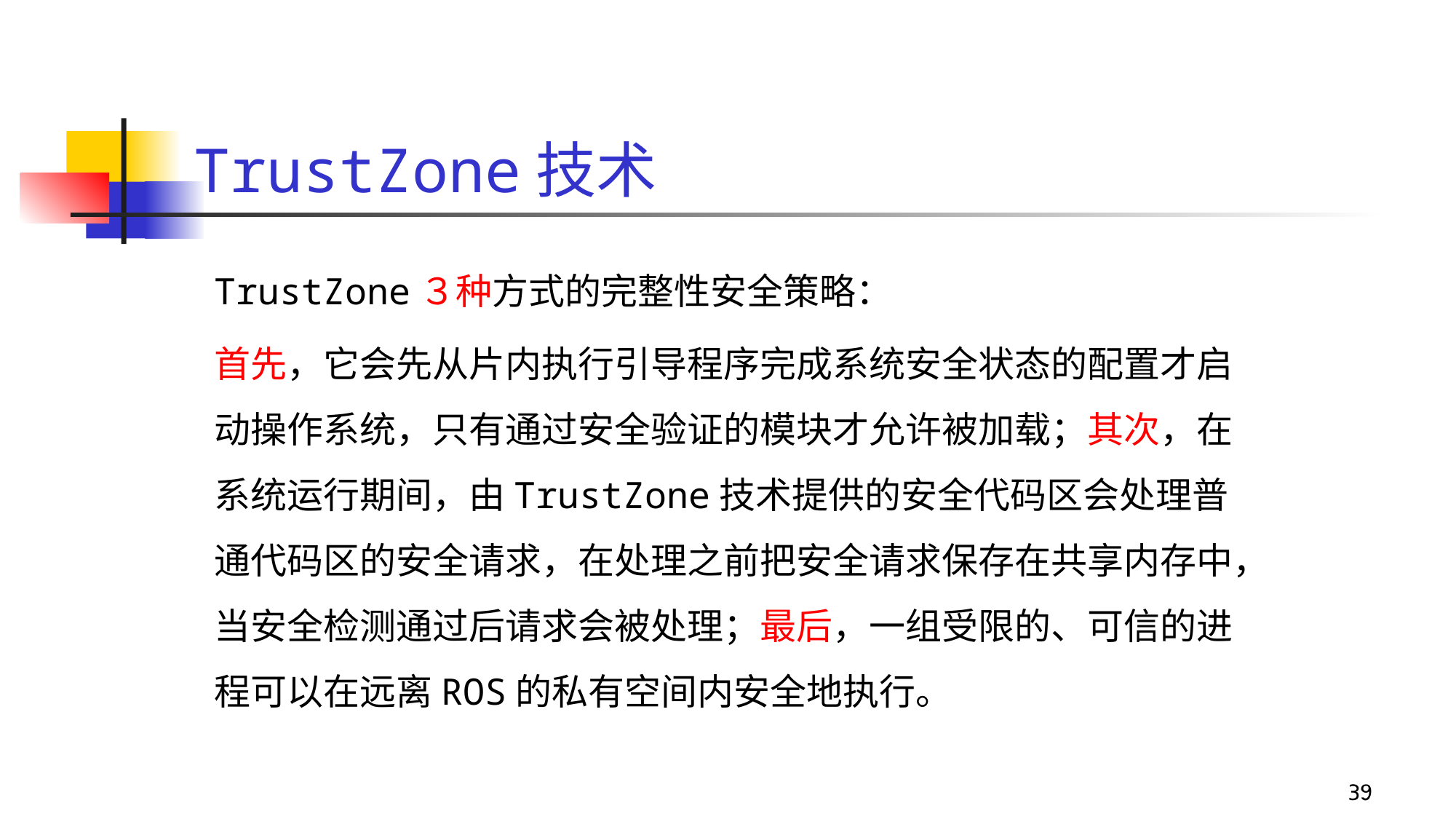

# TrustZone技术
TrustZone３种方式的完整性安全策略：
首先，它会先从片内执行引导程序完成系统安全状态的配置才启动操作系统，只有通过安全验证的模块才允许被加载；其次，在系统运行期间，由TrustZone技术提供的安全代码区会处理普通代码区的安全请求，在处理之前把安全请求保存在共享内存中，当安全检测通过后请求会被处理；最后，一组受限的、可信的进程可以在远离ROS的私有空间内安全地执行。

39